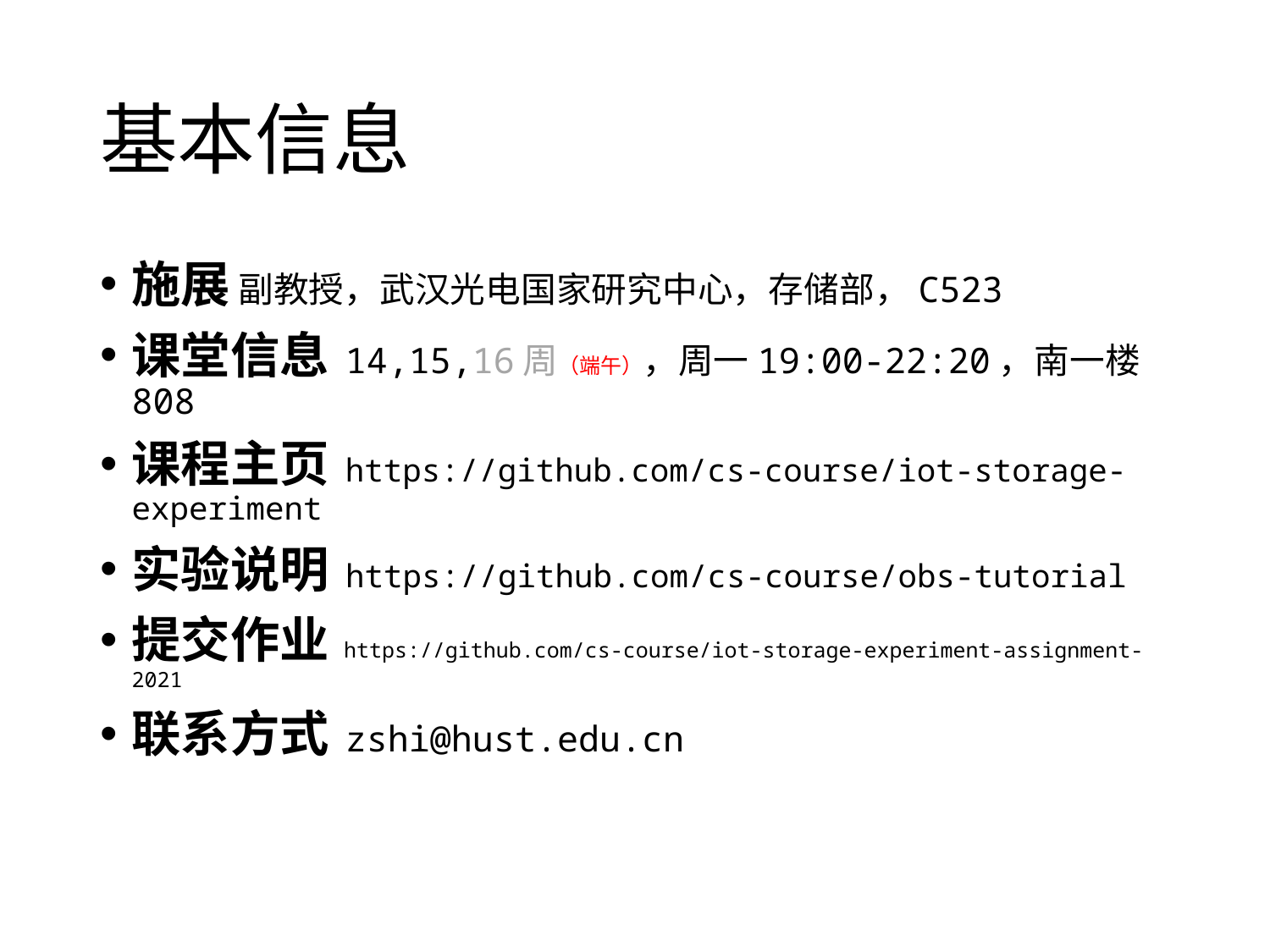

# 基本信息
施展 副教授，武汉光电国家研究中心，存储部，C523
课堂信息 14,15,16周（端午），周一19:00-22:20，南一楼808
课程主页 https://github.com/cs-course/iot-storage-experiment
实验说明 https://github.com/cs-course/obs-tutorial
提交作业 https://github.com/cs-course/iot-storage-experiment-assignment-2021
联系方式 zshi@hust.edu.cn